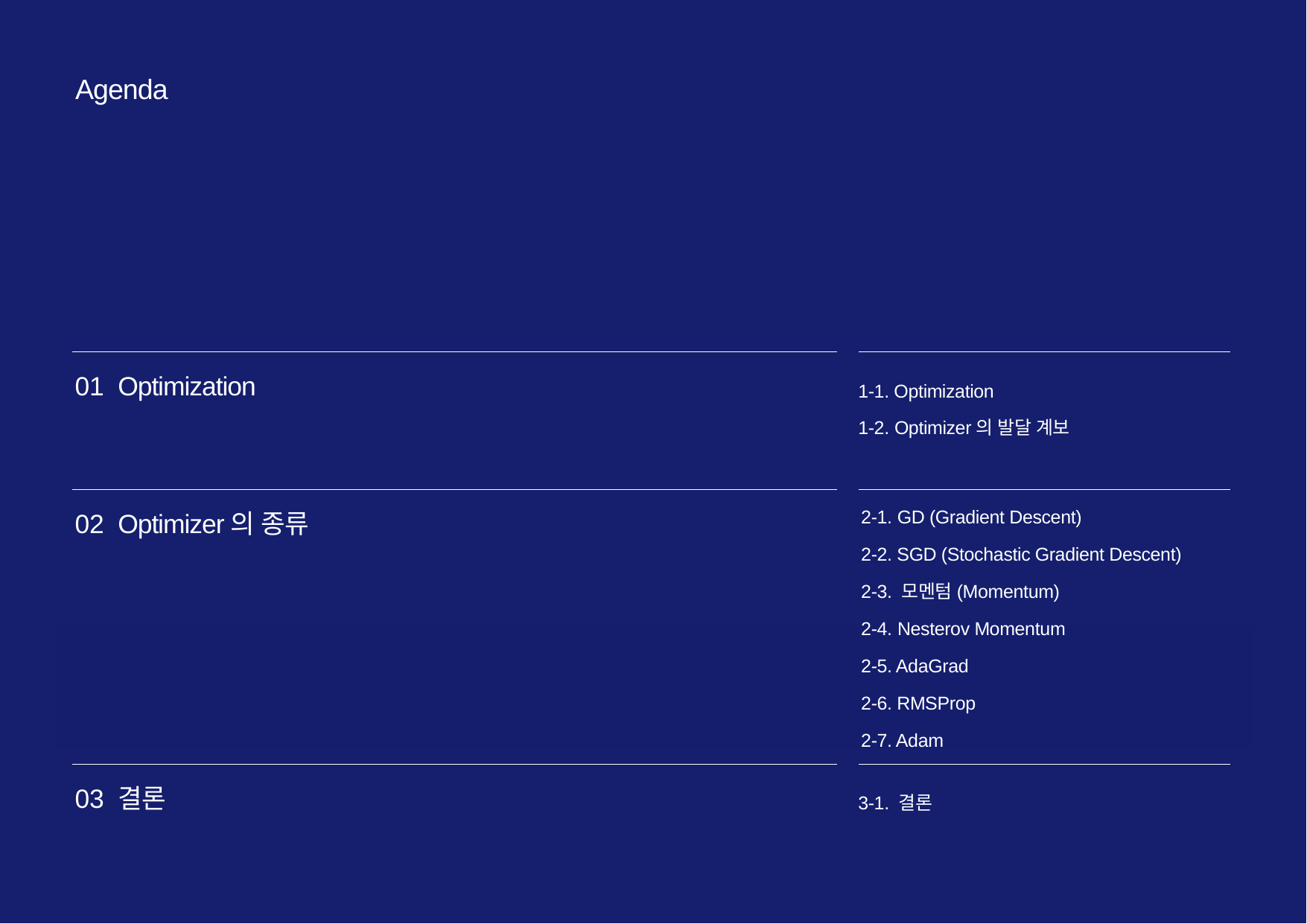

Agenda
1-1. Optimization
1-2. Optimizer의 발달 계보
01
Optimization
2-1. GD (Gradient Descent)
2-2. SGD (Stochastic Gradient Descent)
2-3. 모멘텀(Momentum)
2-4. Nesterov Momentum
2-5. AdaGrad
2-6. RMSProp
2-7. Adam
02
Optimizer의 종류

3-1  Contents
3-2  Contents
03
Subtitle Goes Here
3-1. 결론
03
결론